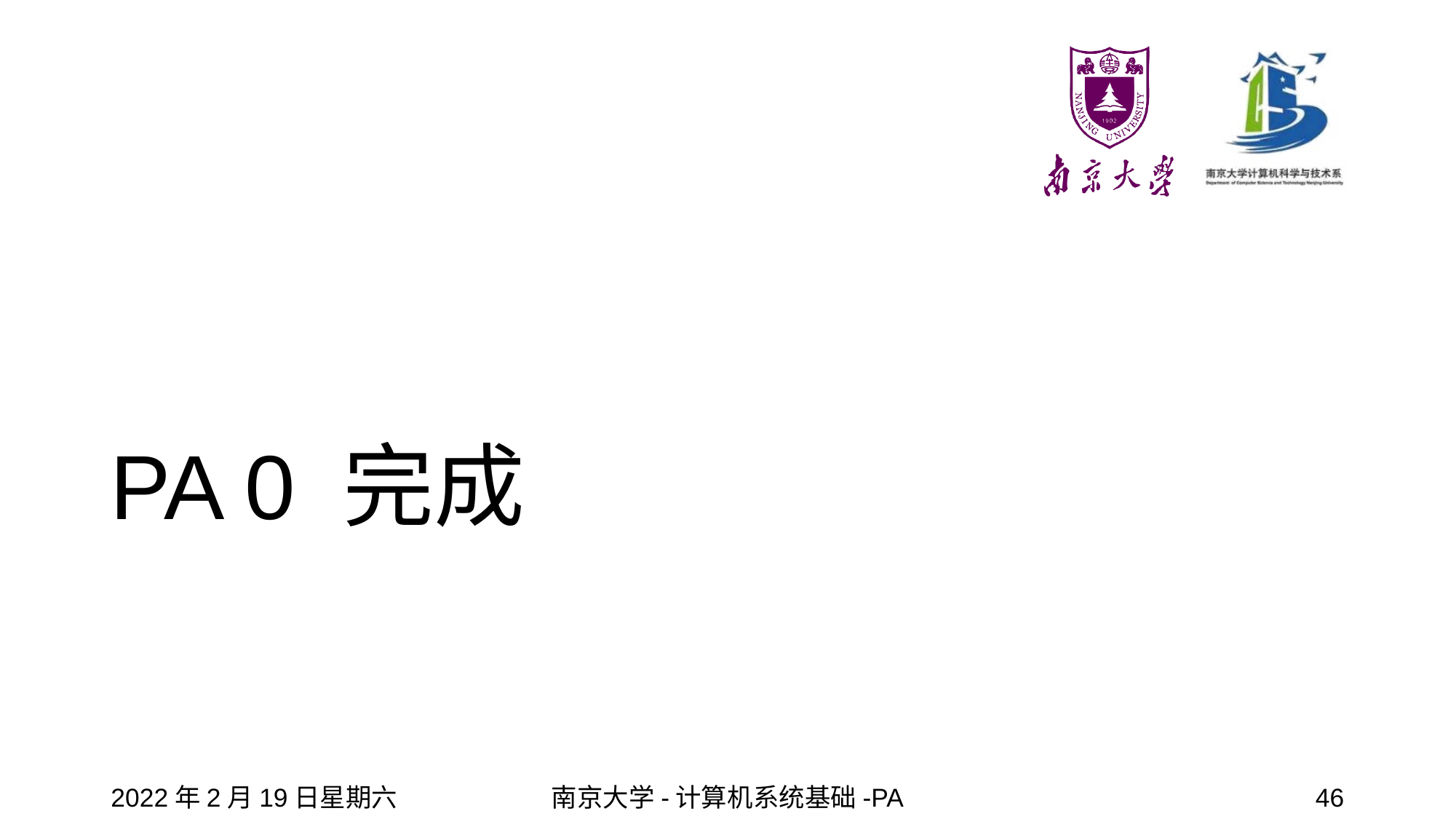

# PA 0 完成

2022年2月19日星期六
南京大学-计算机系统基础-PA
46